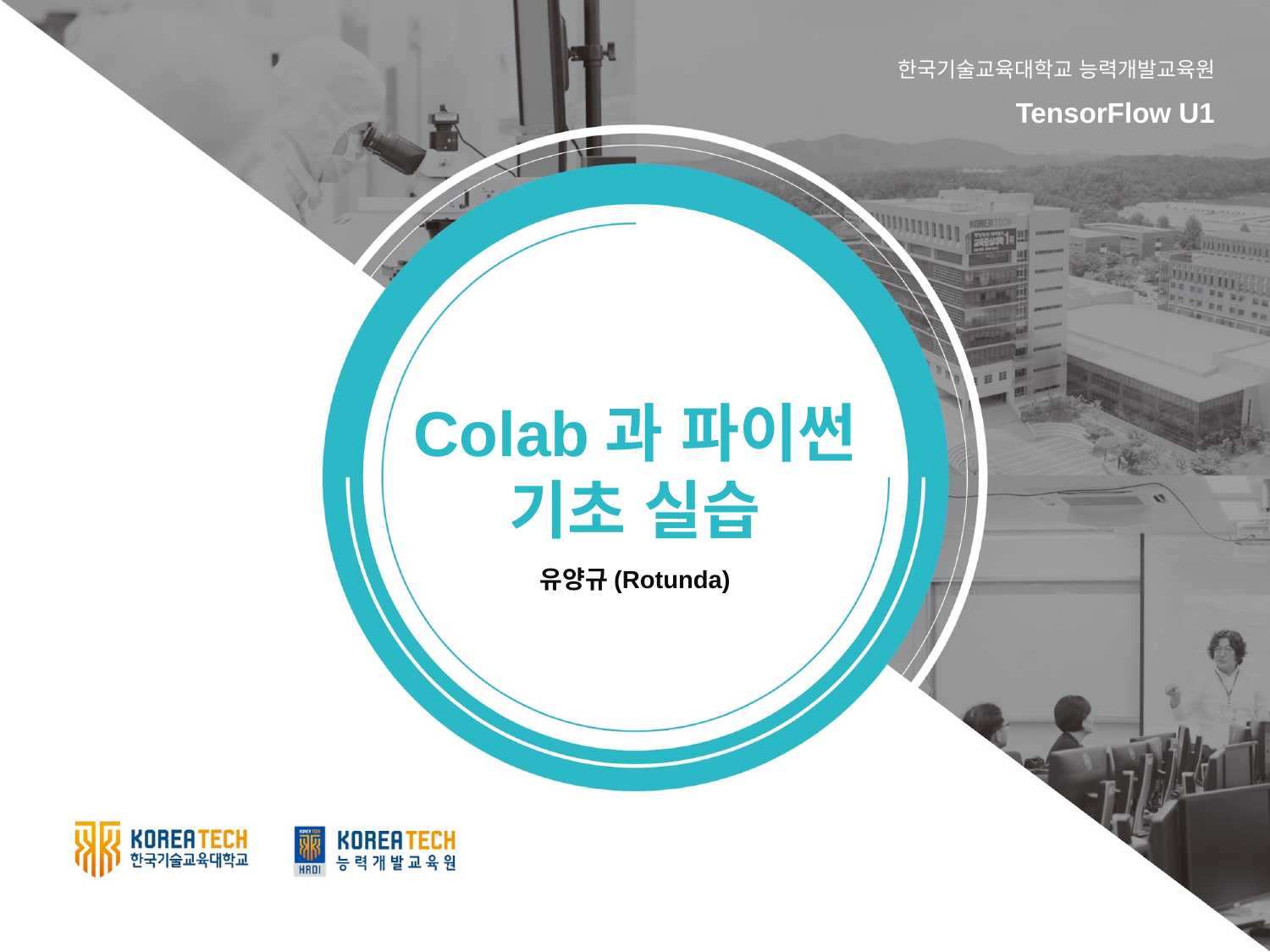

한국기술교육대학교 능력개발교육원
TensorFlow U1
Colab과 파이썬 기초 실습
유양규(Rotunda)